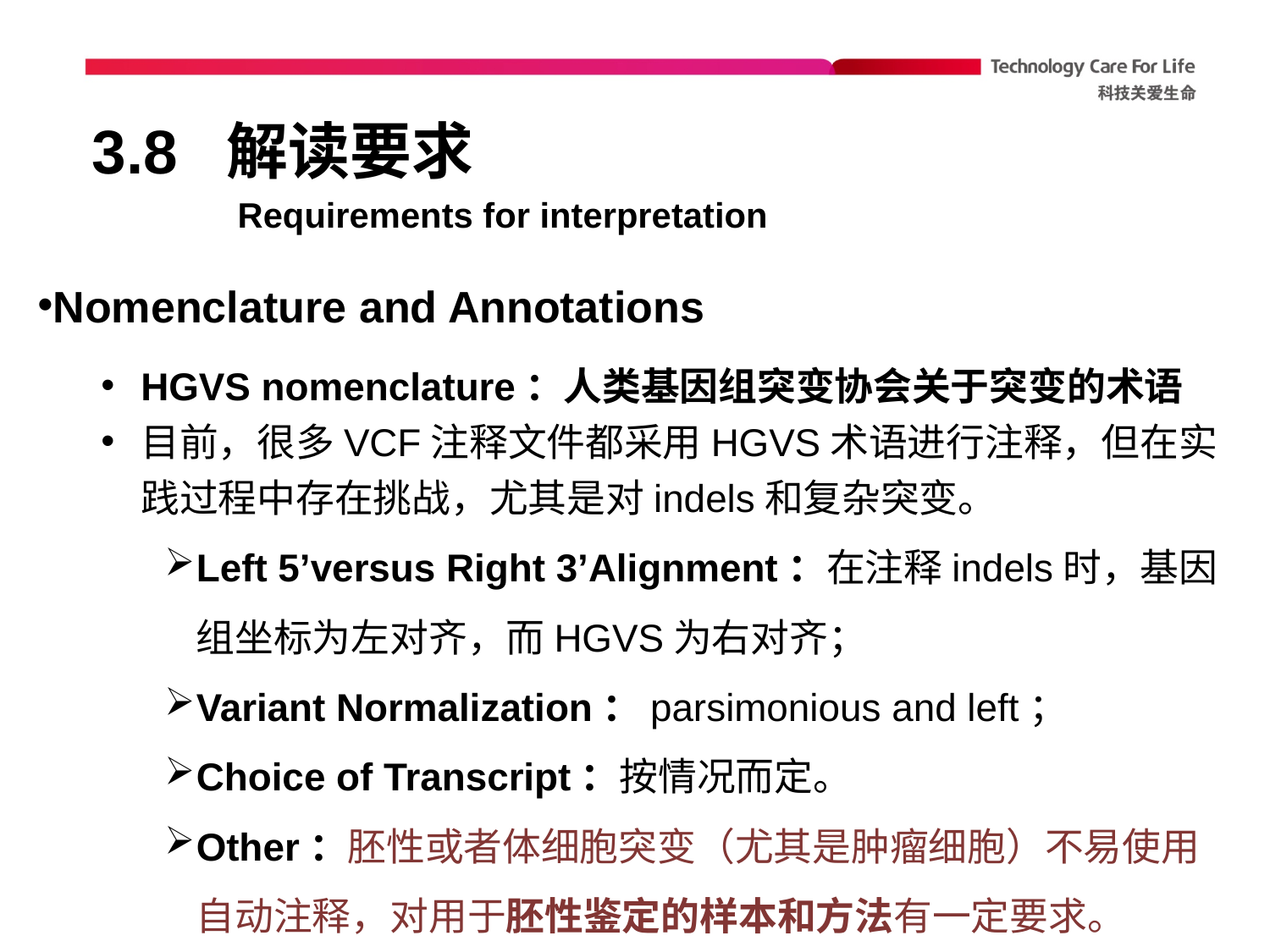

# 3.8  解读要求
Requirements for interpretation
Nomenclature and Annotations
HGVS nomenclature：人类基因组突变协会关于突变的术语
目前，很多VCF注释文件都采用HGVS术语进行注释，但在实践过程中存在挑战，尤其是对indels和复杂突变。
Left 5’versus Right 3’Alignment：在注释indels时，基因组坐标为左对齐，而HGVS为右对齐；
Variant Normalization：parsimonious and left；
Choice of Transcript：按情况而定。
Other：胚性或者体细胞突变（尤其是肿瘤细胞）不易使用自动注释，对用于胚性鉴定的样本和方法有一定要求。